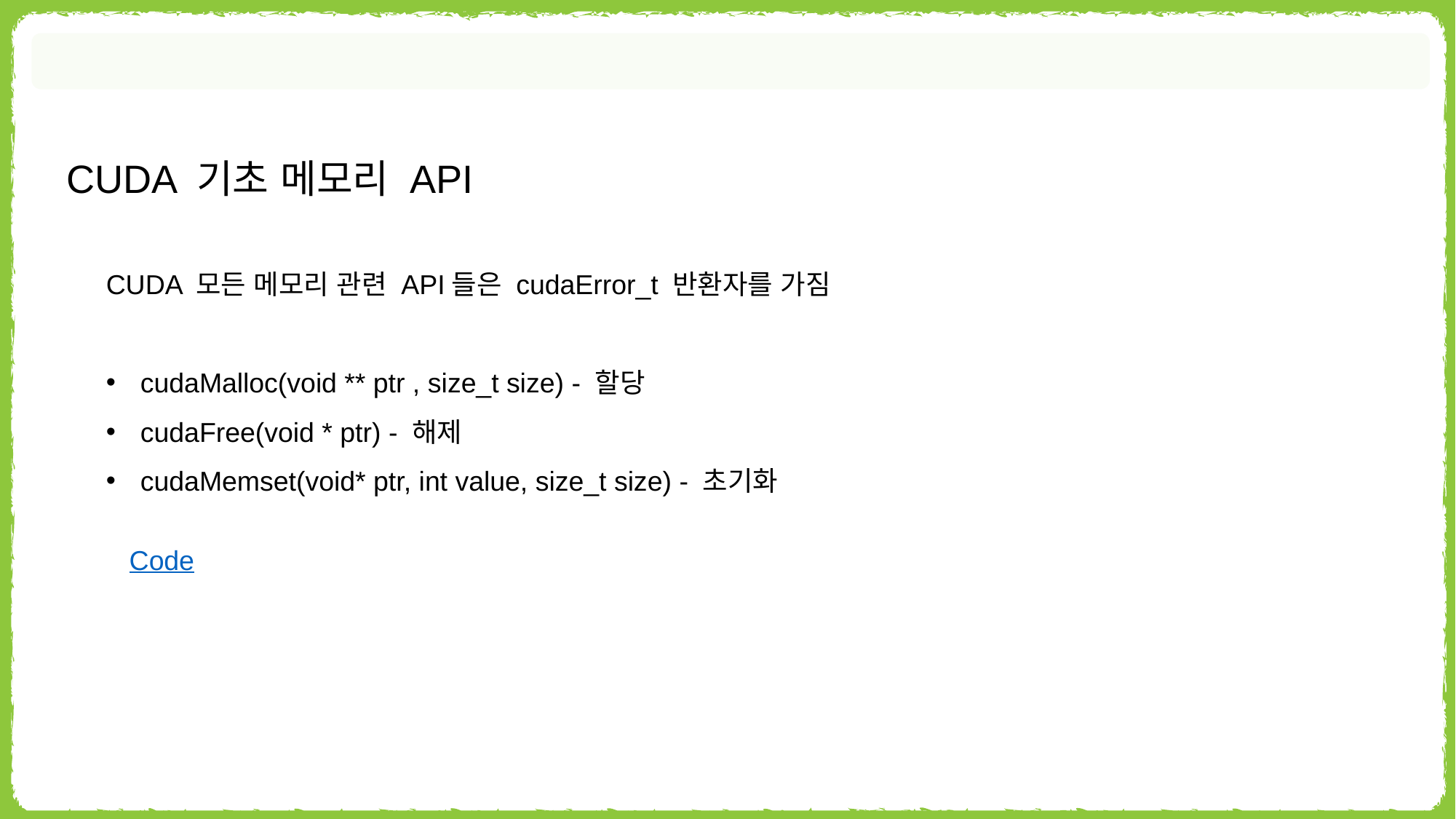

CUDA 기초 메모리 API
CUDA 모든 메모리 관련 API들은 cudaError_t 반환자를 가짐

cudaMalloc(void ** ptr , size_t size) - 할당
cudaFree(void * ptr) - 해제
cudaMemset(void* ptr, int value, size_t size) - 초기화
Code